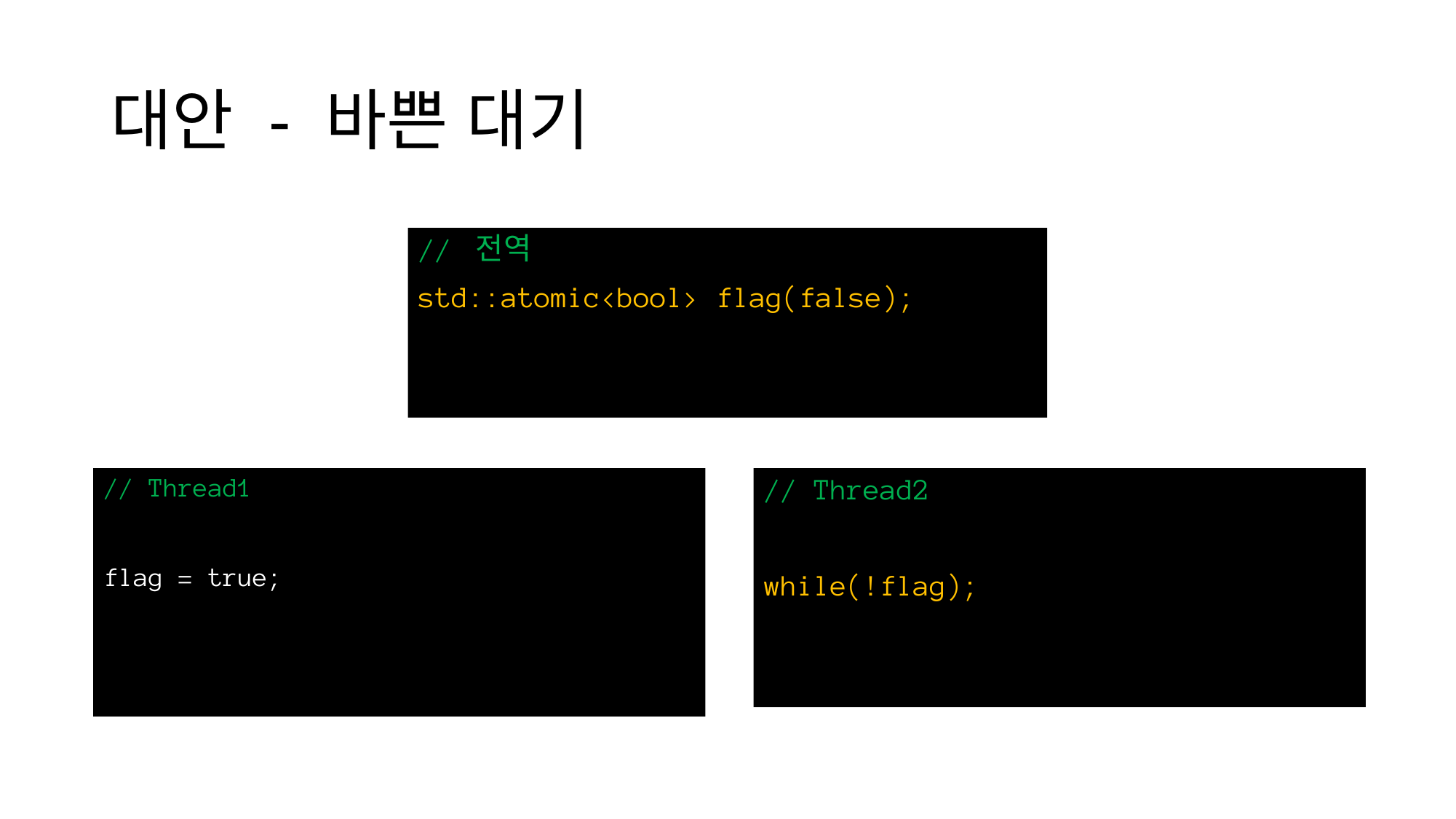

# 대안 - 바쁜 대기

// 전역
std::atomic<bool> flag(false);
// Thread1

flag = true;
// Thread2

while(!flag);